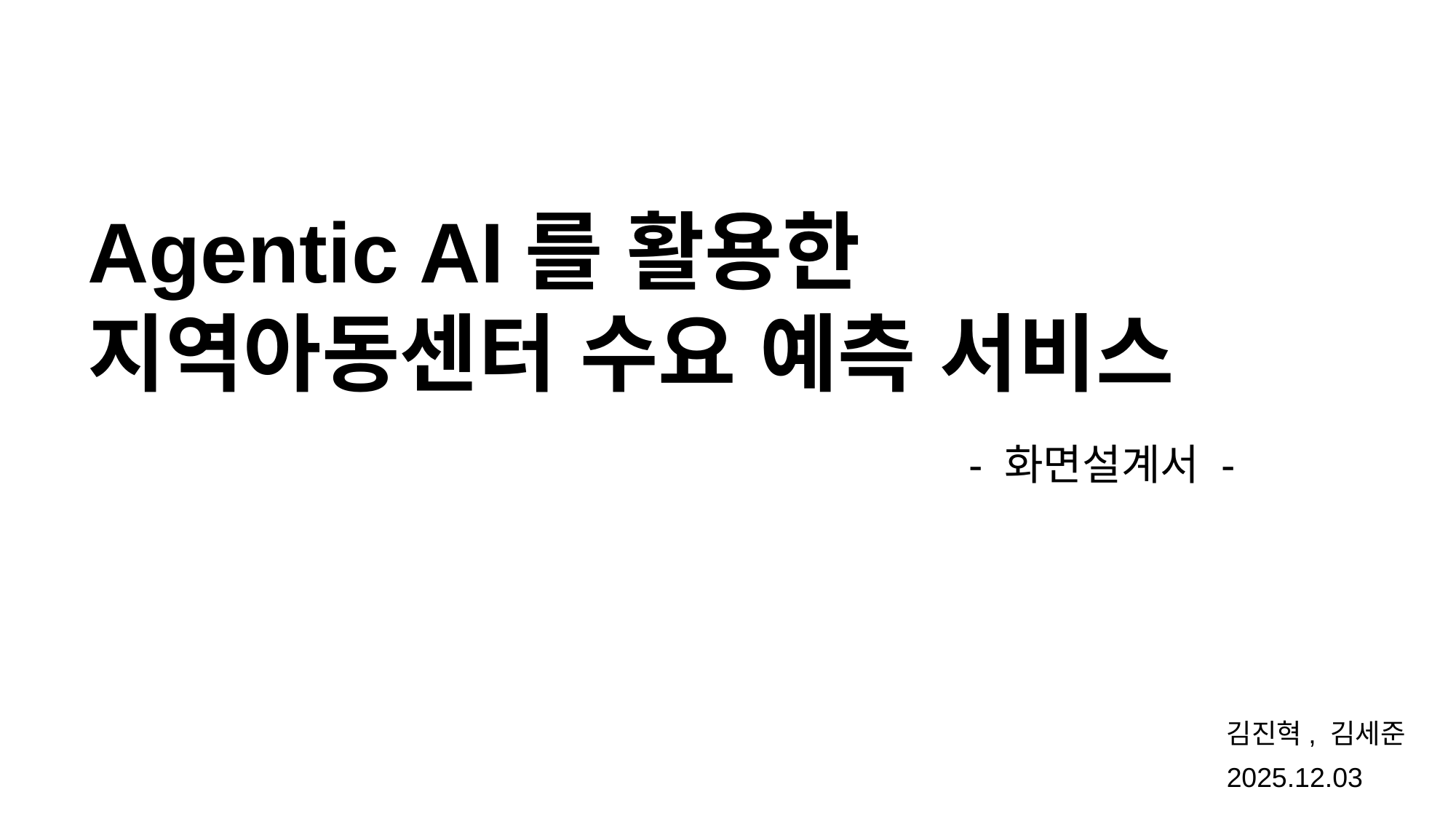

Agentic AI를 활용한
지역아동센터 수요 예측 서비스
- 화면설계서 -
김진혁, 김세준
2025.12.03